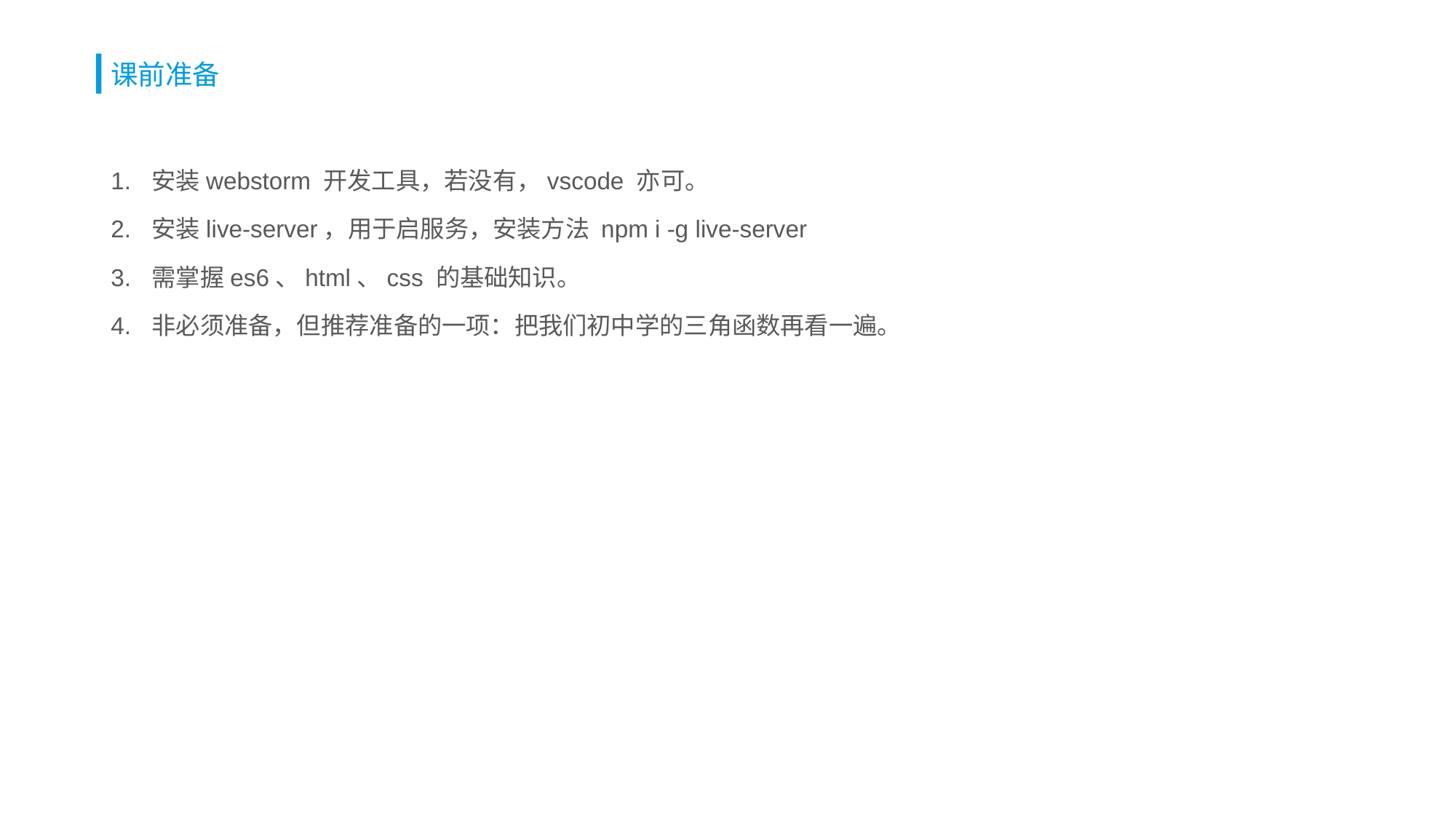

# 课前准备
安装webstorm 开发工具，若没有，vscode 亦可。
安装live-server，用于启服务，安装方法 npm i -g live-server
需掌握es6、html、css 的基础知识。
非必须准备，但推荐准备的一项：把我们初中学的三角函数再看一遍。